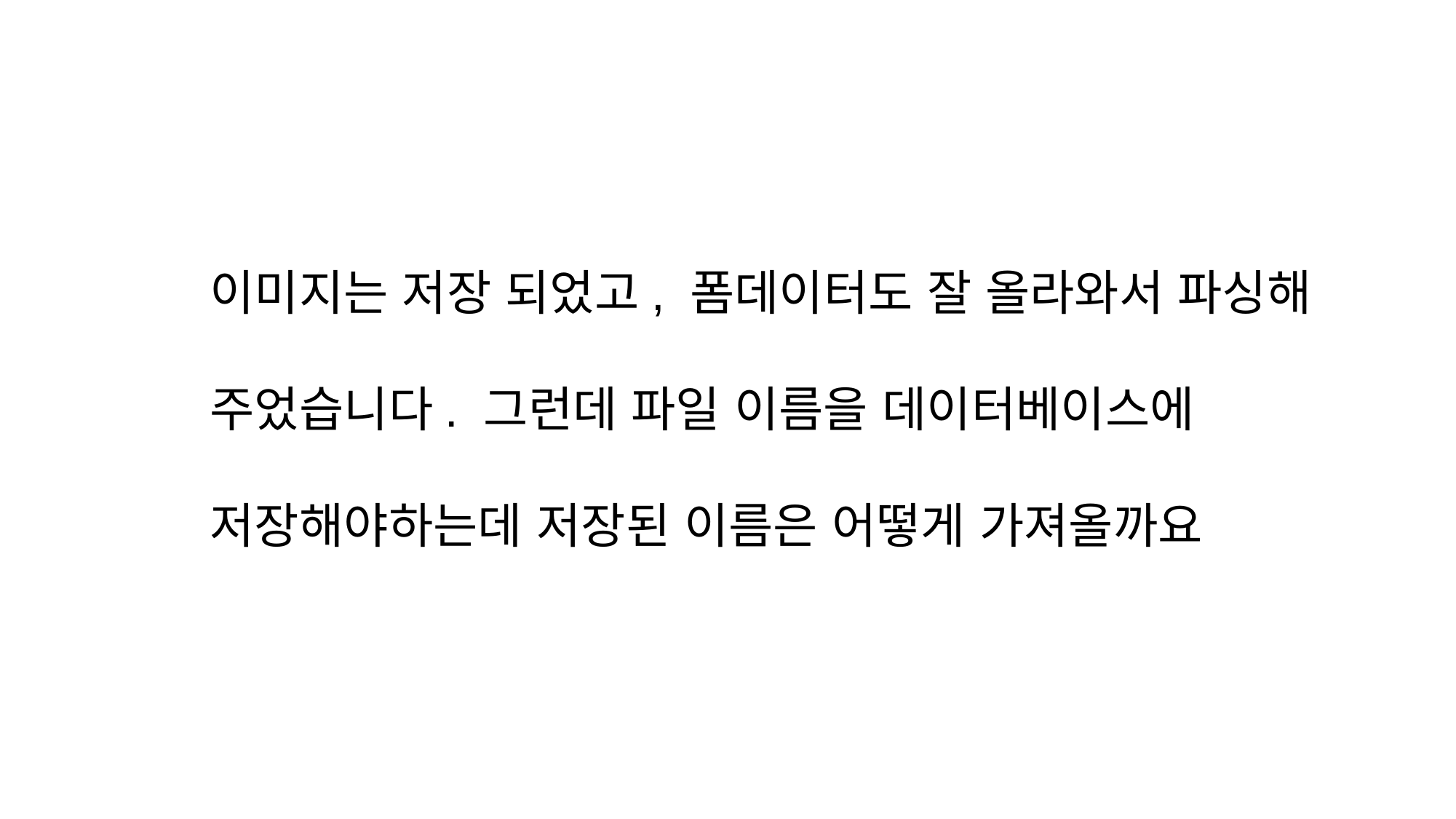

이미지는 저장 되었고, 폼데이터도 잘 올라와서 파싱해

주었습니다. 그런데 파일 이름을 데이터베이스에

저장해야하는데 저장된 이름은 어떻게 가져올까요